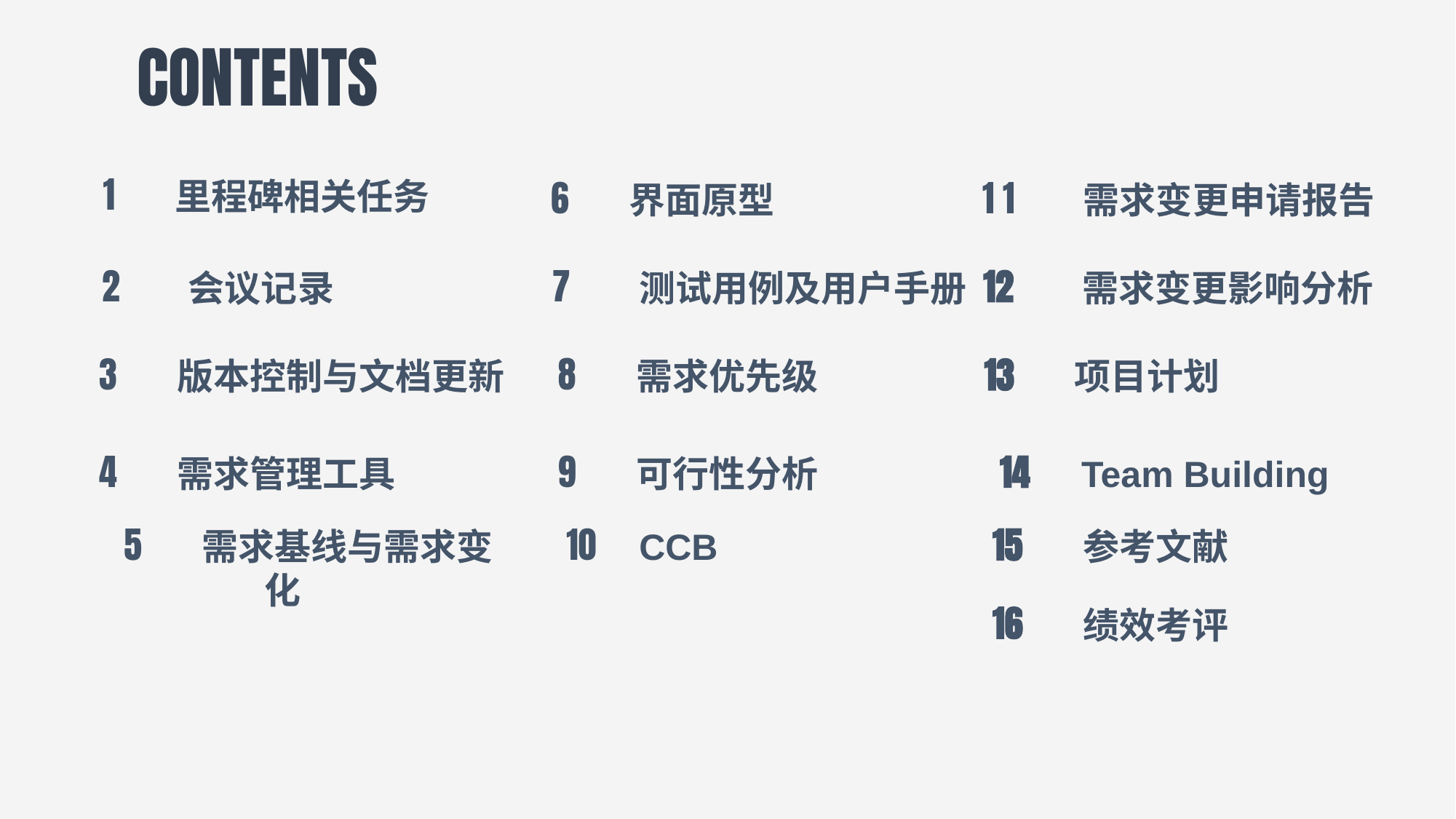

CONTENTS
1      里程碑相关任务

6      界面原型

1 1       需求变更申请报告

  2       会议记录

7       测试用例及用户手册

12       需求变更影响分析

 3      版本控制与文档更新

8      需求优先级

13      项目计划

4      需求管理工具

9      可行性分析

14      Team Building

      5      需求基线与需求变化

10     CCB

15      参考文献

16      绩效考评